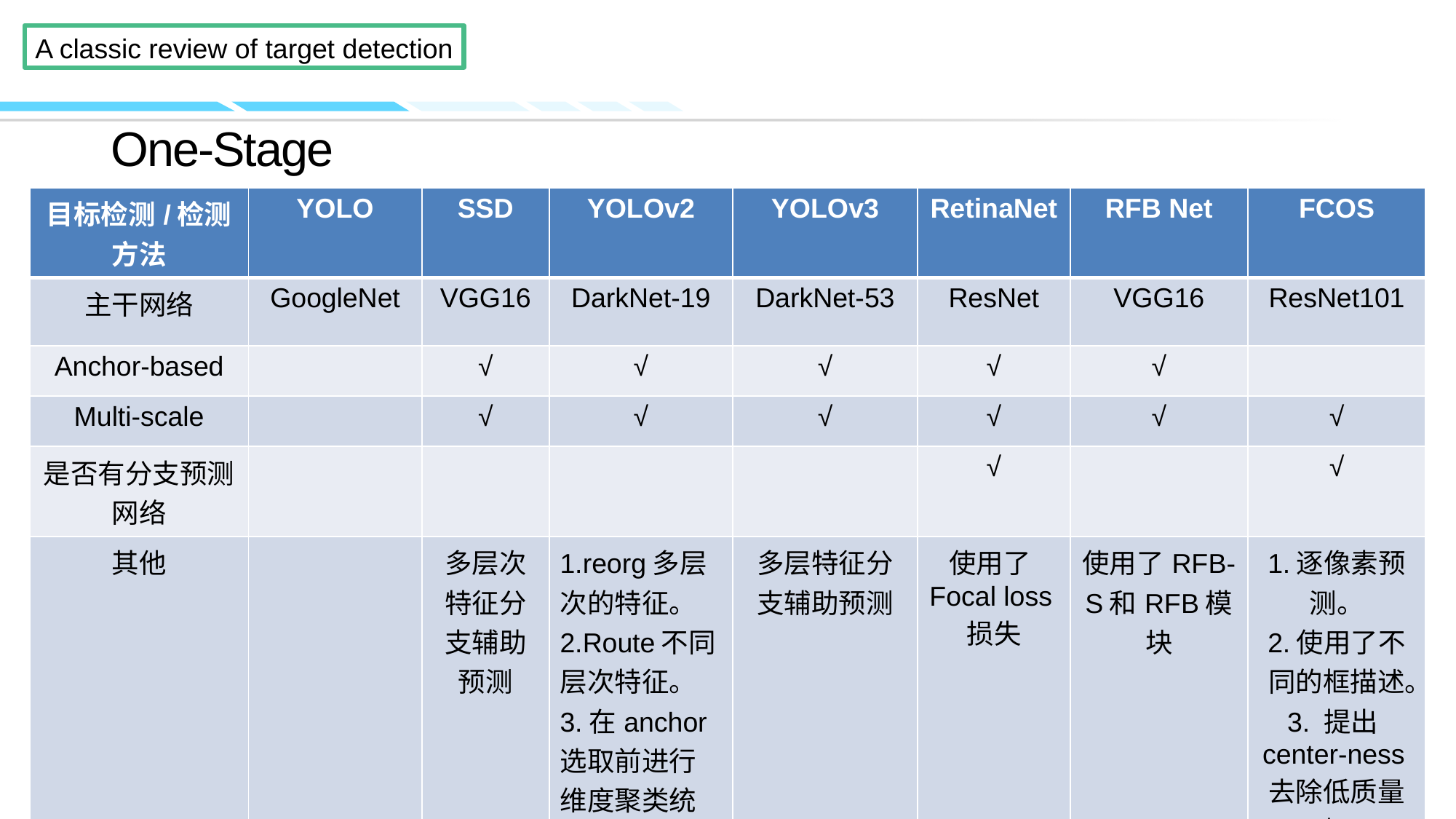

One-Stage
| 目标检测/检测方法 | YOLO | SSD | YOLOv2 | YOLOv3 | RetinaNet | RFB Net | FCOS |
| --- | --- | --- | --- | --- | --- | --- | --- |
| 主干网络 | GoogleNet | VGG16 | DarkNet-19 | DarkNet-53 | ResNet | VGG16 | ResNet101 |
| Anchor-based |  | √ | √ | √ | √ | √ |  |
| Multi-scale |  | √ | √ | √ | √ | √ | √ |
| 是否有分支预测网络 |  |  |  |  | √ |  | √ |
| 其他 |  | 多层次特征分支辅助预测 | 1.reorg多层次的特征。 2.Route不同层次特征。 3.在anchor选取前进行维度聚类统计 | 多层特征分支辅助预测 | 使用了Focal loss损失 | 使用了RFB-S和RFB模块 | 1.逐像素预测。 2.使用了不同的框描述。 3. 提出center-ness去除低质量框 |